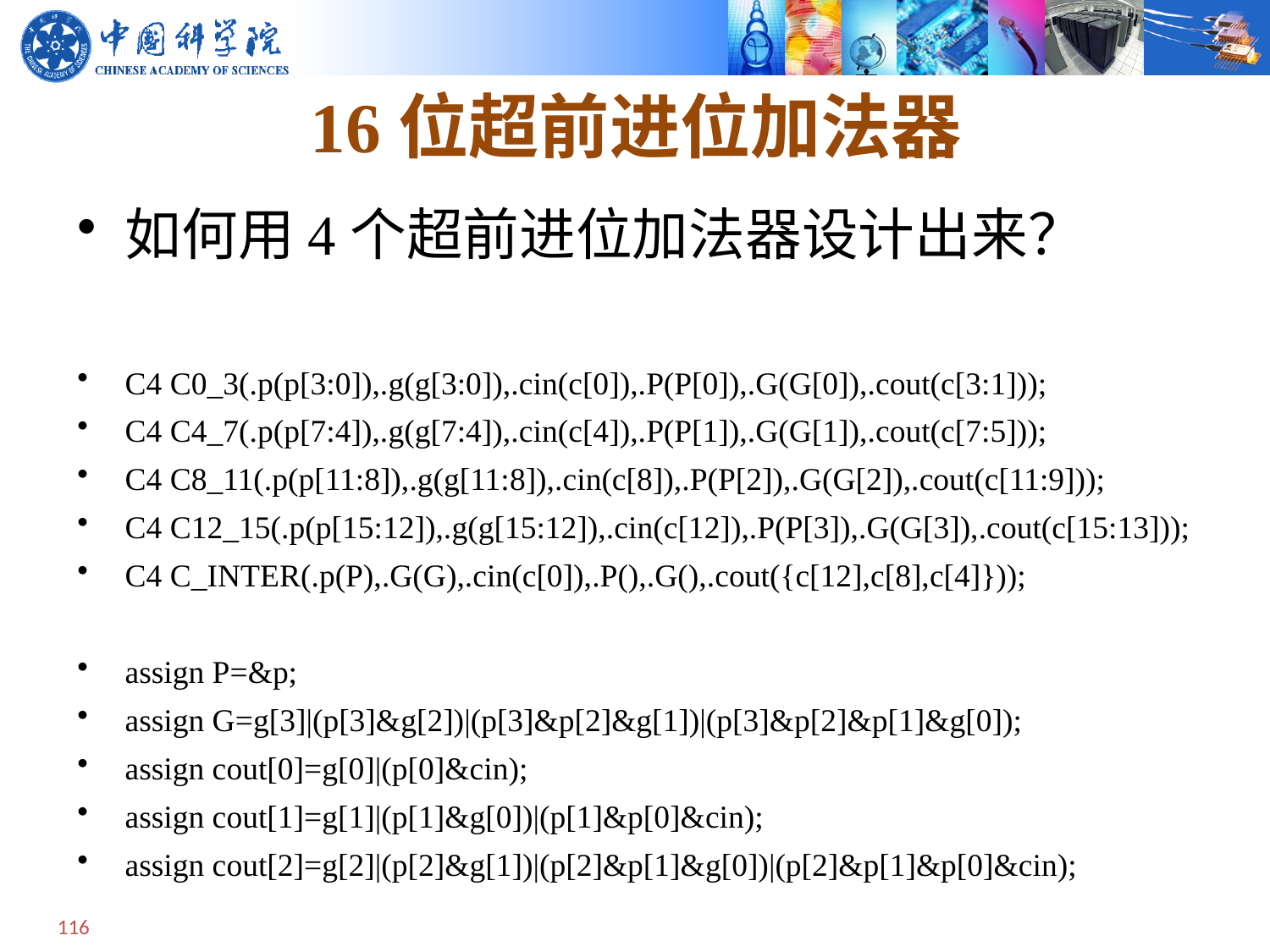

# 16位超前进位加法器
如何用4个超前进位加法器设计出来？

C4 C0_3(.p(p[3:0]),.g(g[3:0]),.cin(c[0]),.P(P[0]),.G(G[0]),.cout(c[3:1]));
C4 C4_7(.p(p[7:4]),.g(g[7:4]),.cin(c[4]),.P(P[1]),.G(G[1]),.cout(c[7:5]));
C4 C8_11(.p(p[11:8]),.g(g[11:8]),.cin(c[8]),.P(P[2]),.G(G[2]),.cout(c[11:9]));
C4 C12_15(.p(p[15:12]),.g(g[15:12]),.cin(c[12]),.P(P[3]),.G(G[3]),.cout(c[15:13]));
C4 C_INTER(.p(P),.G(G),.cin(c[0]),.P(),.G(),.cout({c[12],c[8],c[4]}));

assign P=&p;
assign G=g[3]|(p[3]&g[2])|(p[3]&p[2]&g[1])|(p[3]&p[2]&p[1]&g[0]);
assign cout[0]=g[0]|(p[0]&cin);
assign cout[1]=g[1]|(p[1]&g[0])|(p[1]&p[0]&cin);
assign cout[2]=g[2]|(p[2]&g[1])|(p[2]&p[1]&g[0])|(p[2]&p[1]&p[0]&cin);